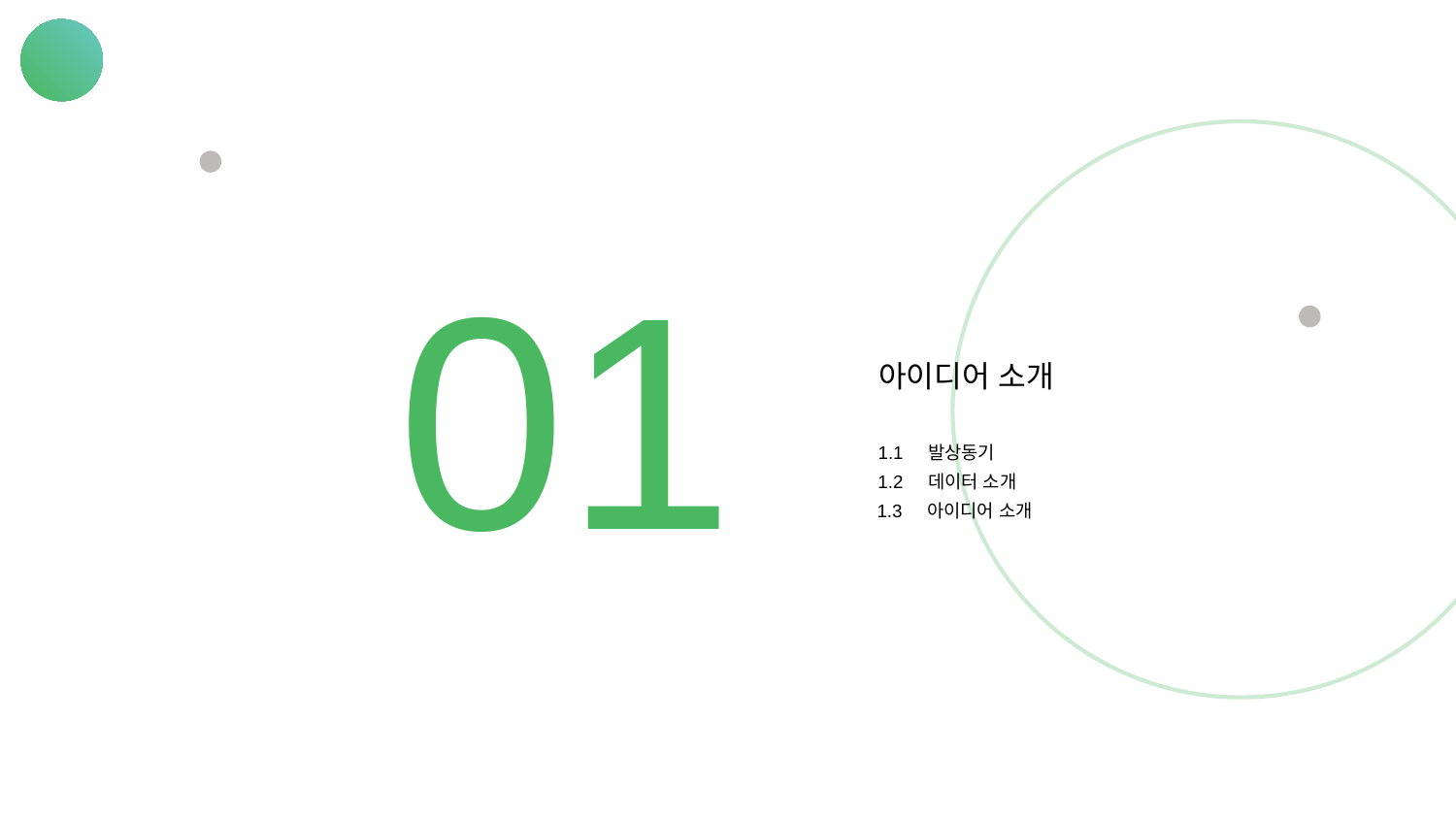

01

아이디어 소개
1.1    발상동기
1.2    데이터 소개
1.3    아이디어 소개